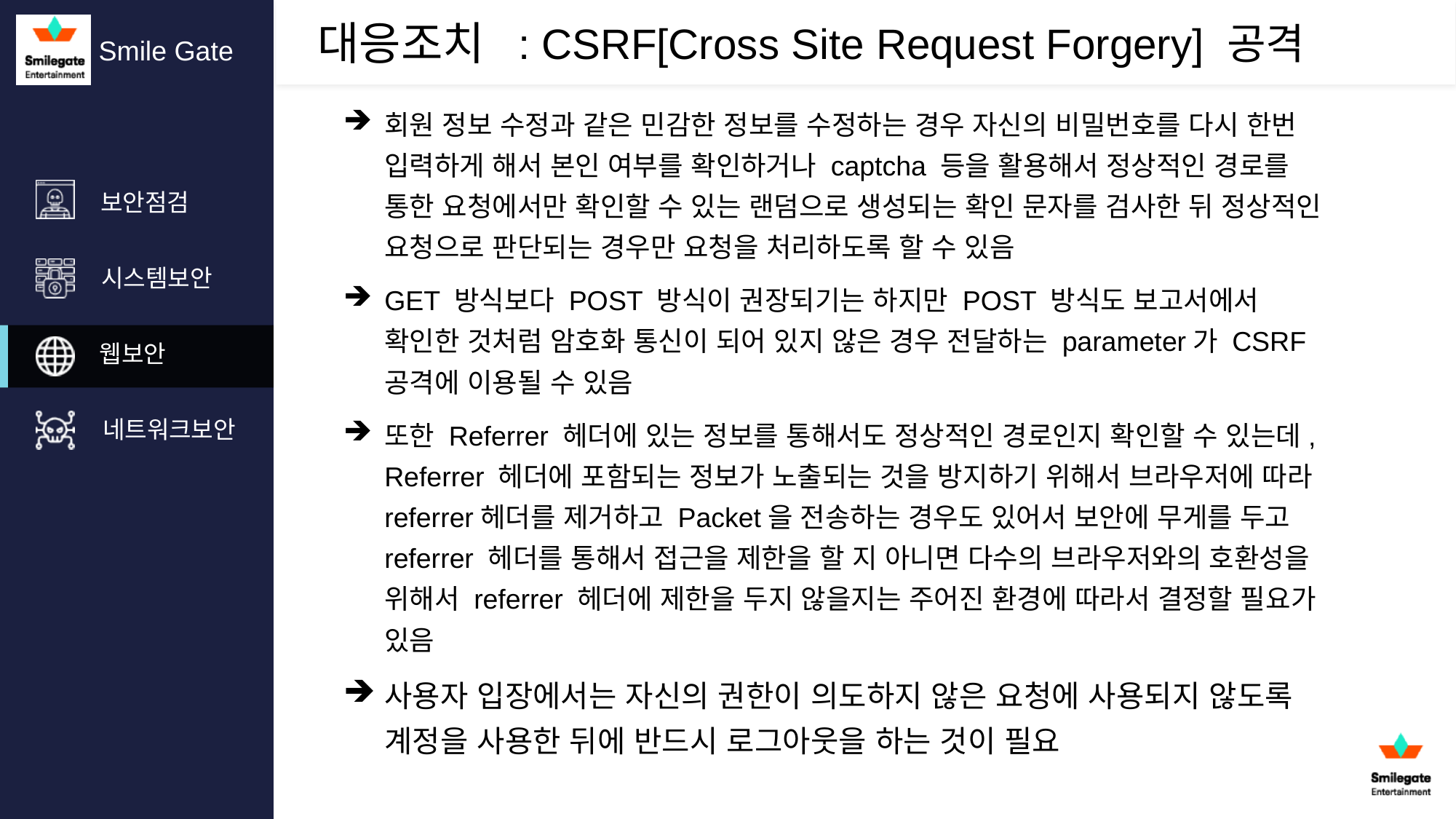

: CSRF[Cross Site Request Forgery] 공격
회원 정보 수정과 같은 민감한 정보를 수정하는 경우 자신의 비밀번호를 다시 한번 입력하게 해서 본인 여부를 확인하거나 captcha 등을 활용해서 정상적인 경로를 통한 요청에서만 확인할 수 있는 랜덤으로 생성되는 확인 문자를 검사한 뒤 정상적인 요청으로 판단되는 경우만 요청을 처리하도록 할 수 있음
GET 방식보다 POST 방식이 권장되기는 하지만 POST 방식도 보고서에서 확인한 것처럼 암호화 통신이 되어 있지 않은 경우 전달하는 parameter가 CSRF 공격에 이용될 수 있음
또한 Referrer 헤더에 있는 정보를 통해서도 정상적인 경로인지 확인할 수 있는데, Referrer 헤더에 포함되는 정보가 노출되는 것을 방지하기 위해서 브라우저에 따라 referrer헤더를 제거하고 Packet을 전송하는 경우도 있어서 보안에 무게를 두고 referrer 헤더를 통해서 접근을 제한을 할 지 아니면 다수의 브라우저와의 호환성을 위해서 referrer 헤더에 제한을 두지 않을지는 주어진 환경에 따라서 결정할 필요가 있음
사용자 입장에서는 자신의 권한이 의도하지 않은 요청에 사용되지 않도록 계정을 사용한 뒤에 반드시 로그아웃을 하는 것이 필요